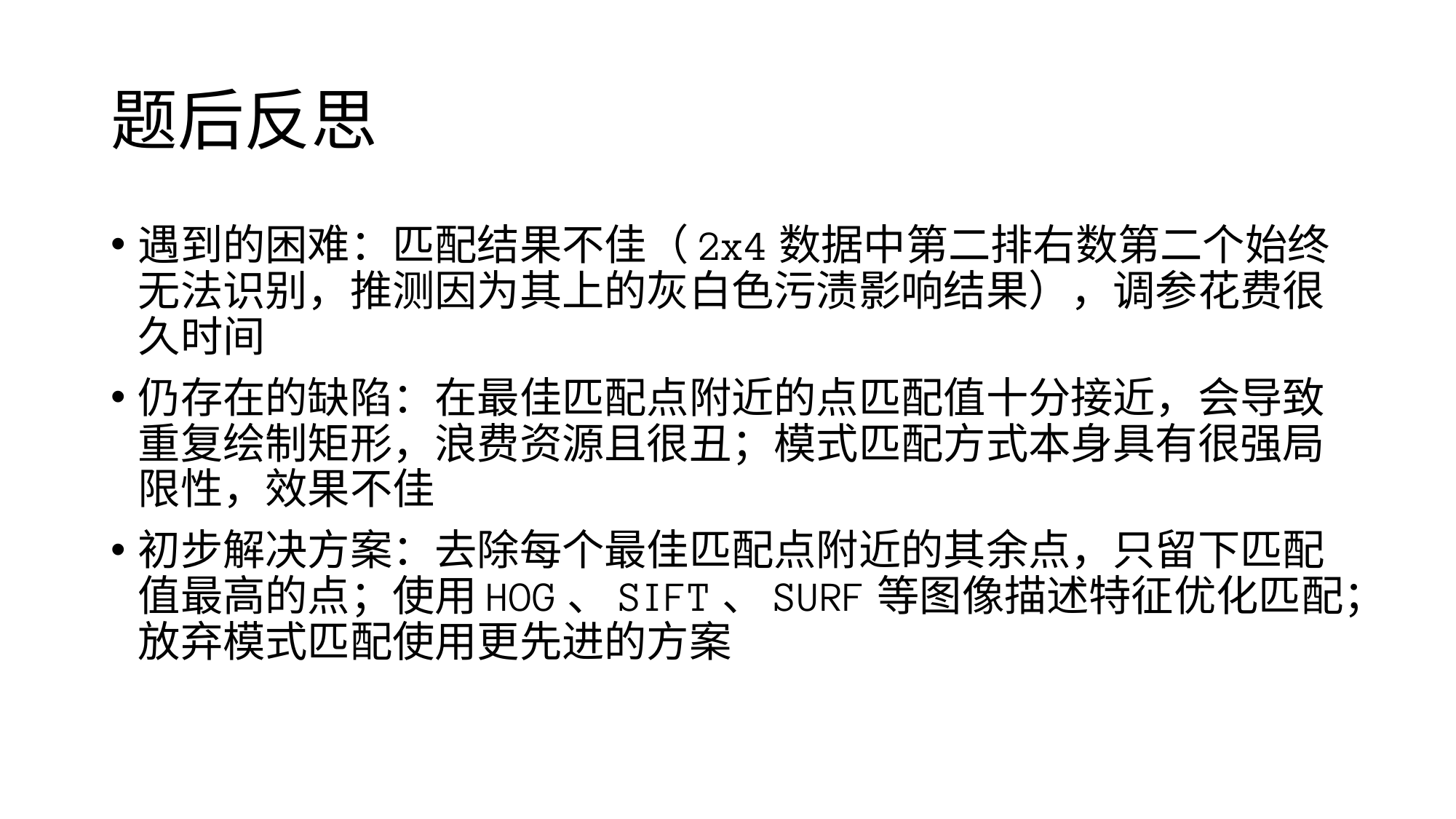

# 题后反思
遇到的困难：匹配结果不佳（2x4数据中第二排右数第二个始终无法识别，推测因为其上的灰白色污渍影响结果），调参花费很久时间
仍存在的缺陷：在最佳匹配点附近的点匹配值十分接近，会导致重复绘制矩形，浪费资源且很丑；模式匹配方式本身具有很强局限性，效果不佳
初步解决方案：去除每个最佳匹配点附近的其余点，只留下匹配值最高的点；使用HOG、SIFT、SURF等图像描述特征优化匹配；放弃模式匹配使用更先进的方案